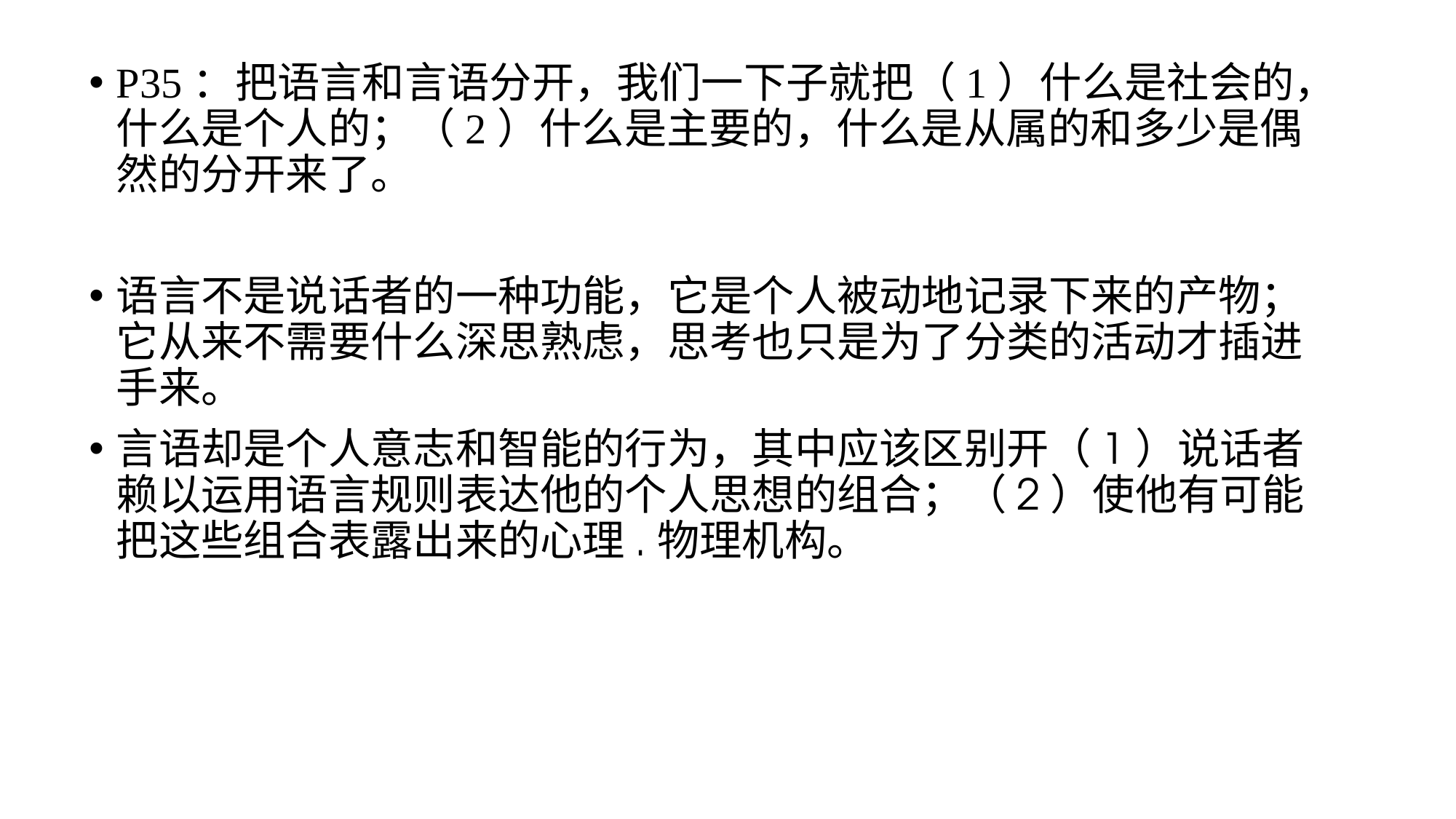

P35：把语言和言语分开，我们一下子就把（1）什么是社会的，什么是个人的；（2）什么是主要的，什么是从属的和多少是偶然的分开来了。

语言不是说话者的一种功能，它是个人被动地记录下来的产物；它从来不需要什么深思熟虑，思考也只是为了分类的活动才插进手来。
言语却是个人意志和智能的行为，其中应该区别开（1）说话者赖以运用语言规则表达他的个人思想的组合；（2）使他有可能把这些组合表露出来的心理.物理机构。